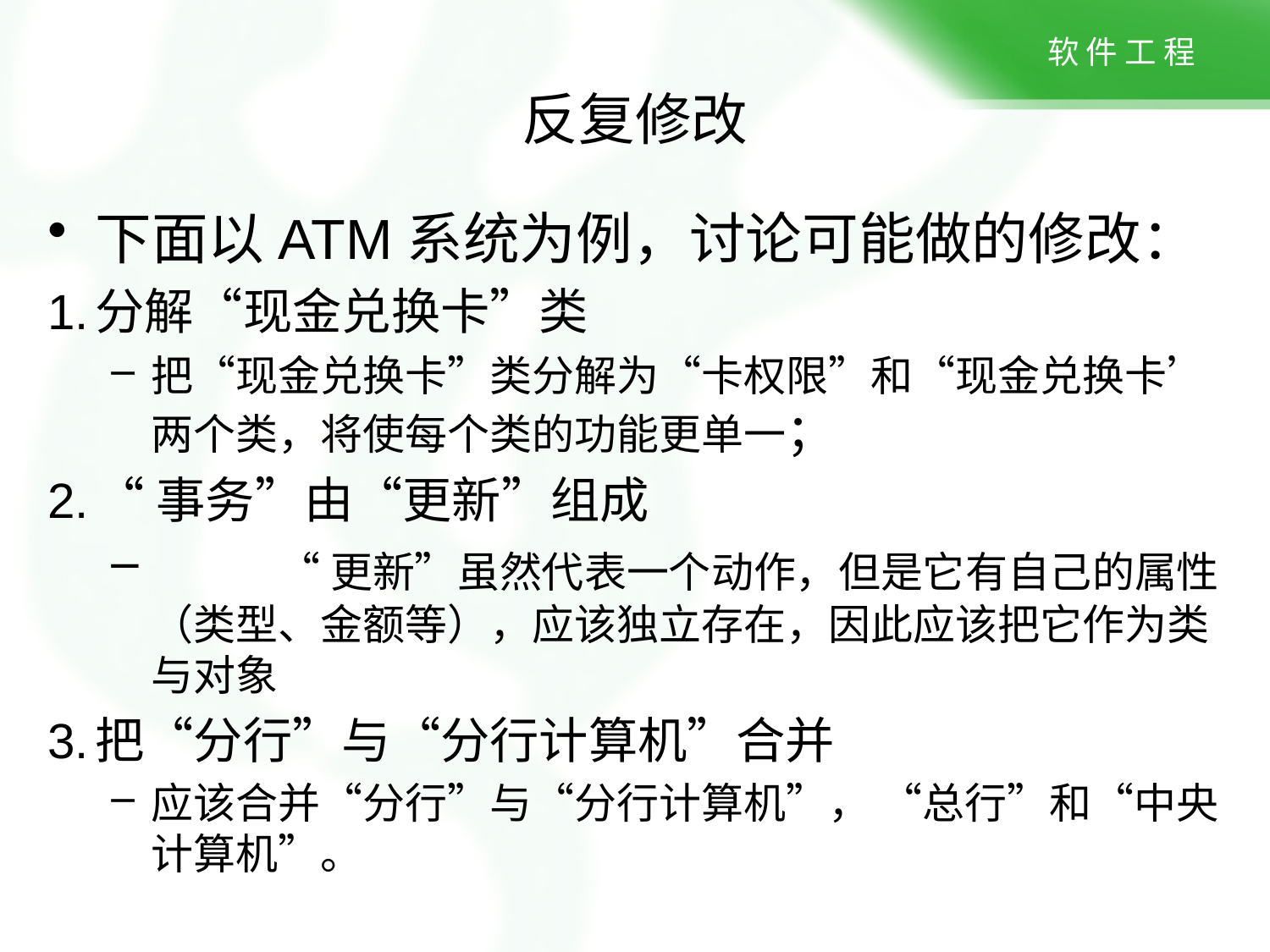

# 反复修改
下面以ATM系统为例，讨论可能做的修改：
分解“现金兑换卡”类
把“现金兑换卡”类分解为“卡权限”和“现金兑换卡’两个类，将使每个类的功能更单一；
“事务”由“更新”组成
	“更新”虽然代表一个动作，但是它有自己的属性（类型、金额等），应该独立存在，因此应该把它作为类与对象
把“分行”与“分行计算机”合并
应该合并“分行”与“分行计算机”， “总行”和“中央计算机”。